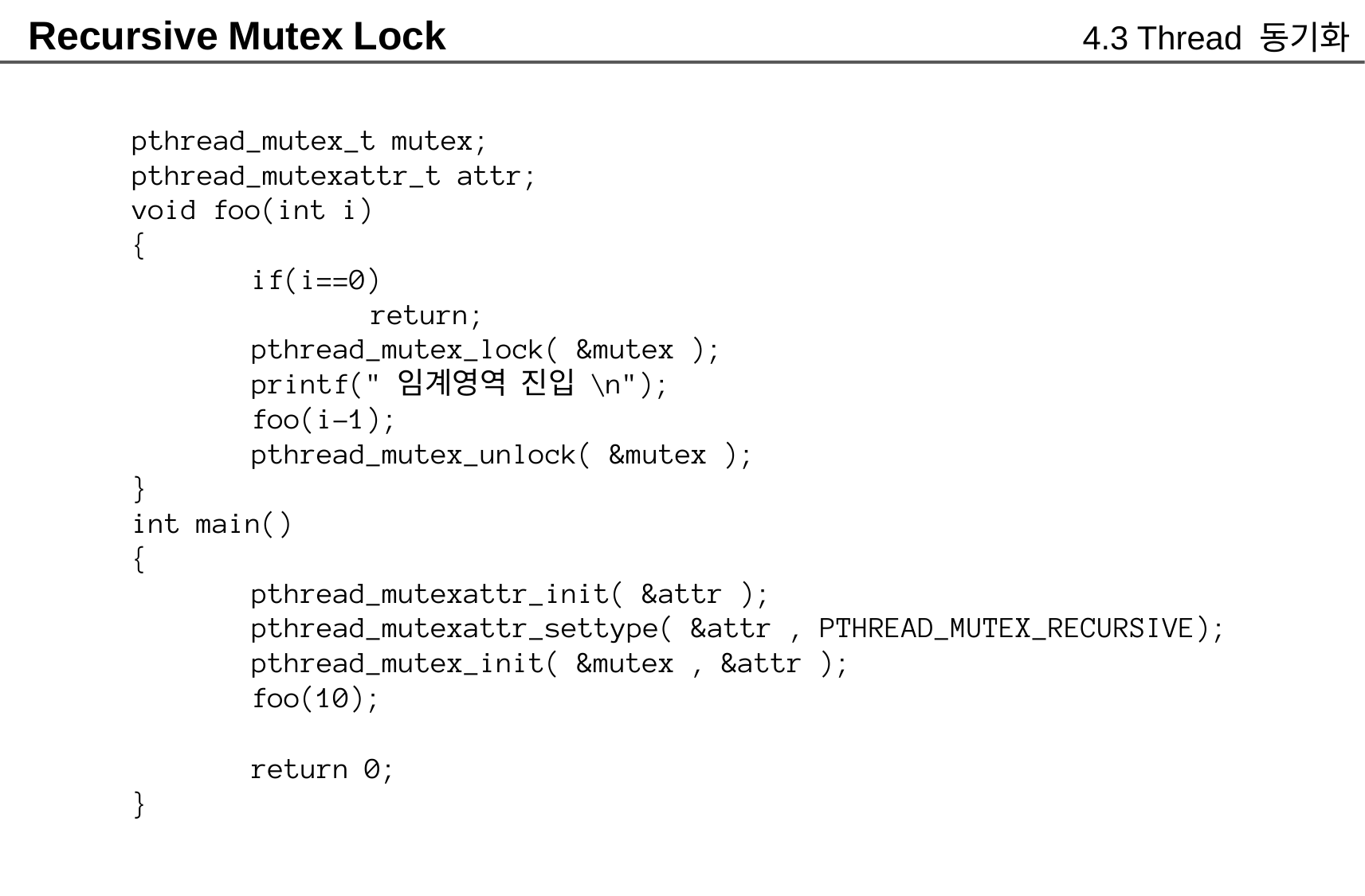

Recursive Mutex Lock
4.3 Thread 동기화

pthread_mutex_t  mutex;
pthread_mutexattr_t  attr;
void  foo(int  i)
{
	if(i==0)
		return;
	pthread_mutex_lock(  &mutex  );
	printf(" 임계영역  진입 \n");
	foo(i-1);
	pthread_mutex_unlock(  &mutex  );
}
int  main()
{
	pthread_mutexattr_init(  &attr  );
	pthread_mutexattr_settype(  &attr  ,  PTHREAD_MUTEX_RECURSIVE);
	pthread_mutex_init(  &mutex  ,  &attr  );
	foo(10);

	return  0;
}